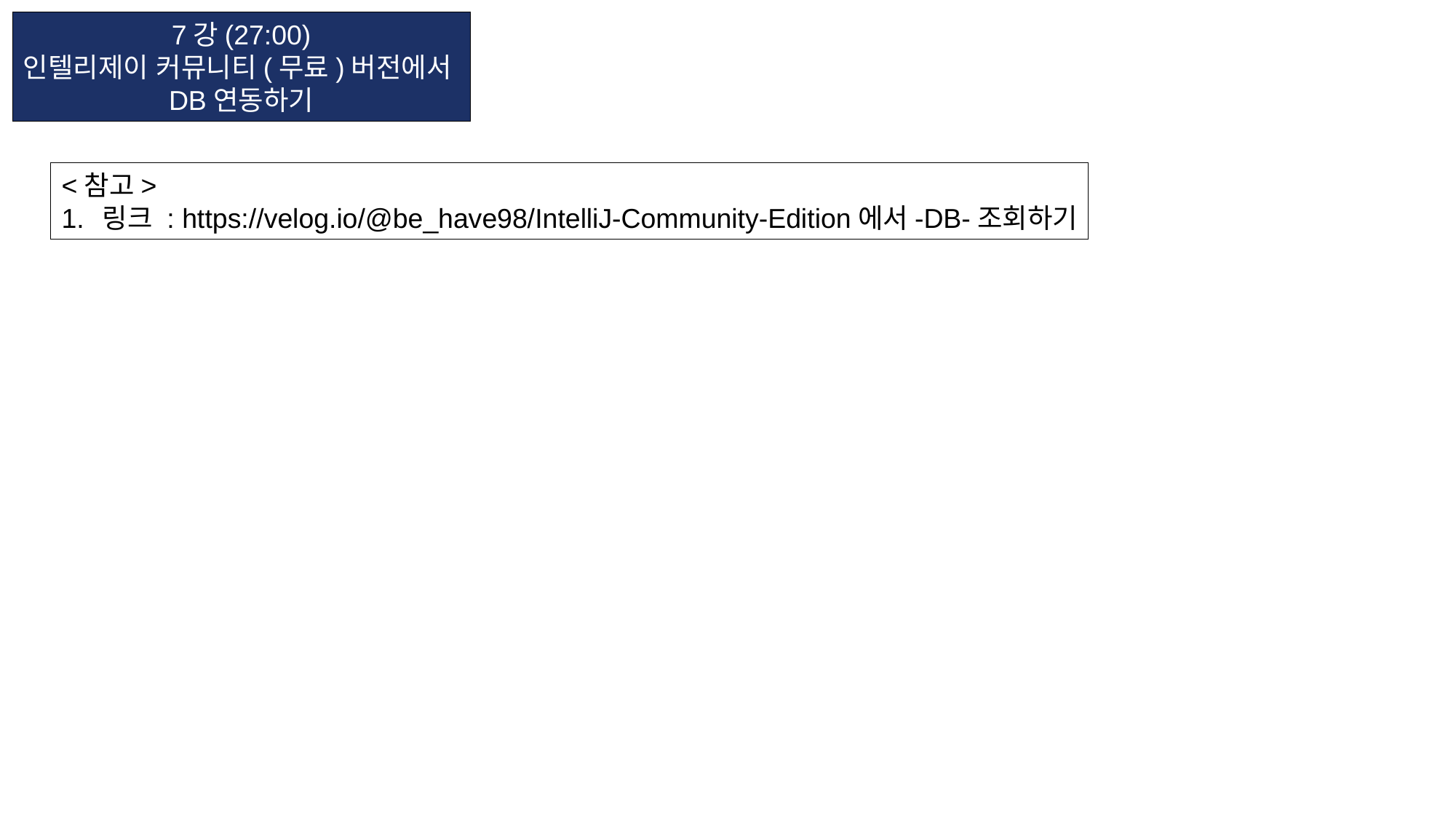

7강(27:00)
인텔리제이 커뮤니티(무료)버전에서
DB연동하기
<참고>
링크 : https://velog.io/@be_have98/IntelliJ-Community-Edition에서-DB-조회하기